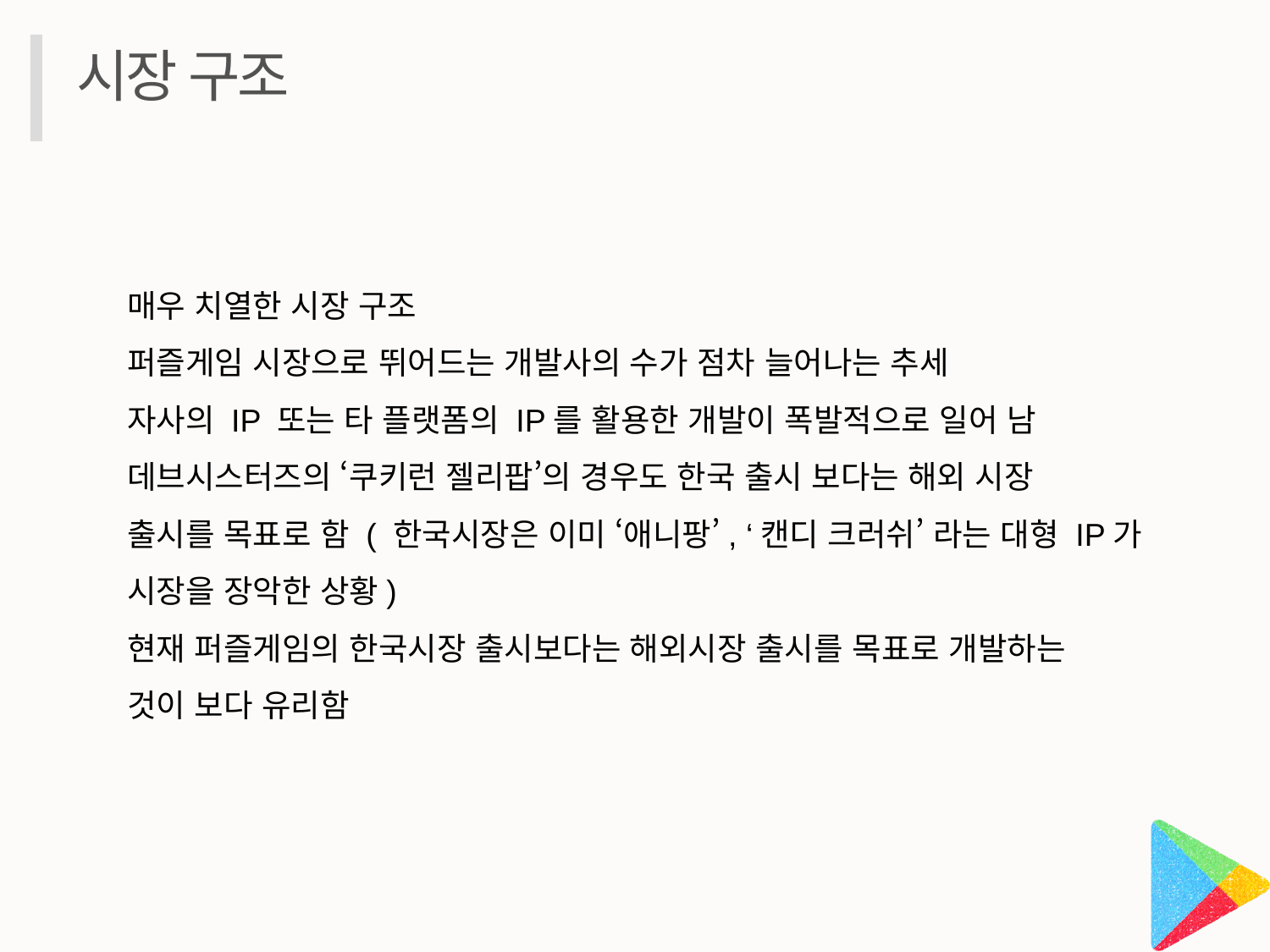

시장 구조
매우 치열한 시장 구조
퍼즐게임 시장으로 뛰어드는 개발사의 수가 점차 늘어나는 추세
자사의 IP 또는 타 플랫폼의 IP를 활용한 개발이 폭발적으로 일어 남
데브시스터즈의 ‘쿠키런 젤리팝’의 경우도 한국 출시 보다는 해외 시장
출시를 목표로 함 ( 한국시장은 이미 ‘애니팡’, ‘캔디 크러쉬’ 라는 대형 IP가
시장을 장악한 상황)
현재 퍼즐게임의 한국시장 출시보다는 해외시장 출시를 목표로 개발하는
것이 보다 유리함